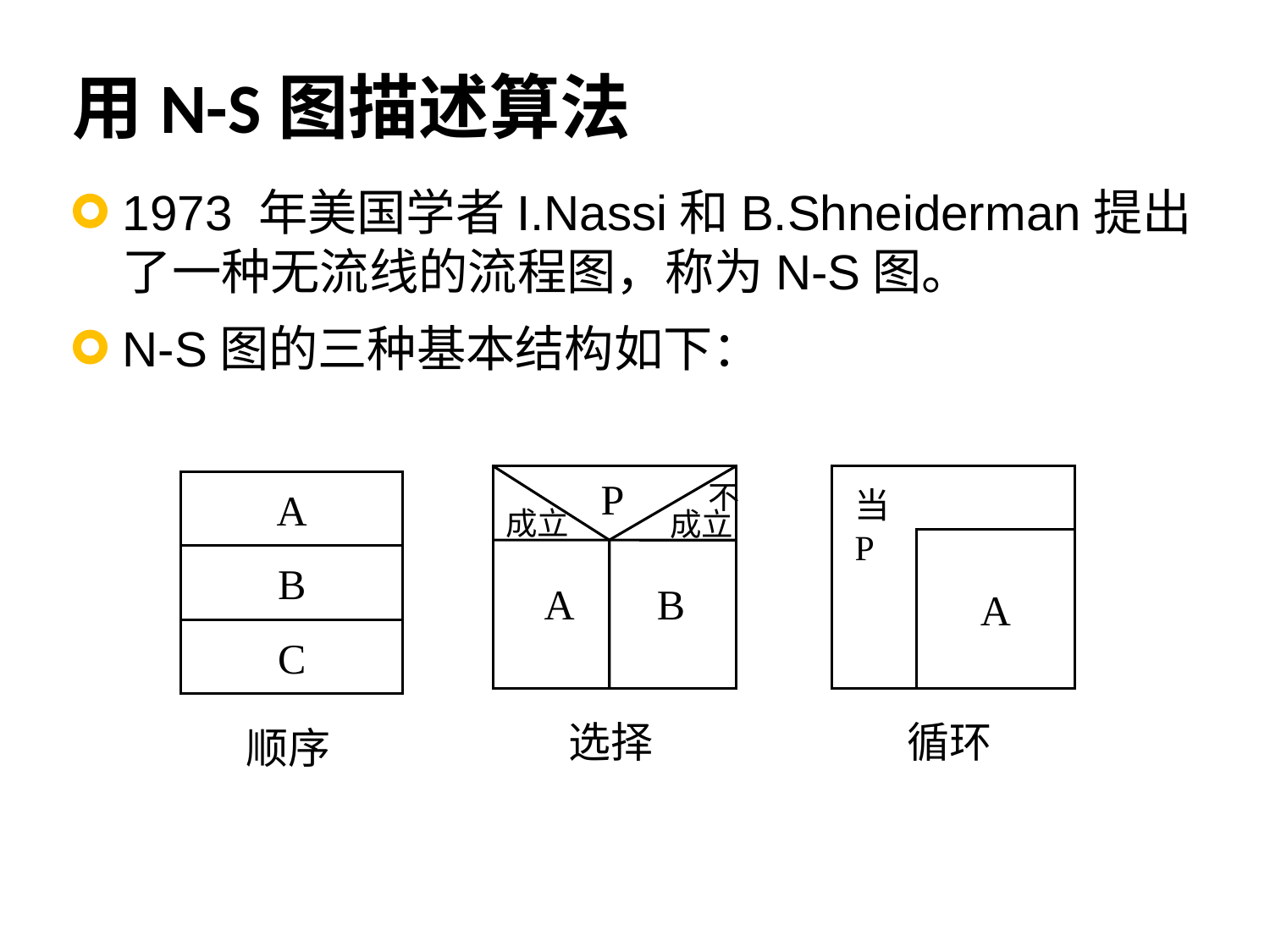

# 用N-S图描述算法
1973 年美国学者I.Nassi和B.Shneiderman提出了一种无流线的流程图，称为N-S图。
N-S图的三种基本结构如下：

A        B

P

不
成立
成立

选择

当P
A
循环
A
B
C
顺序